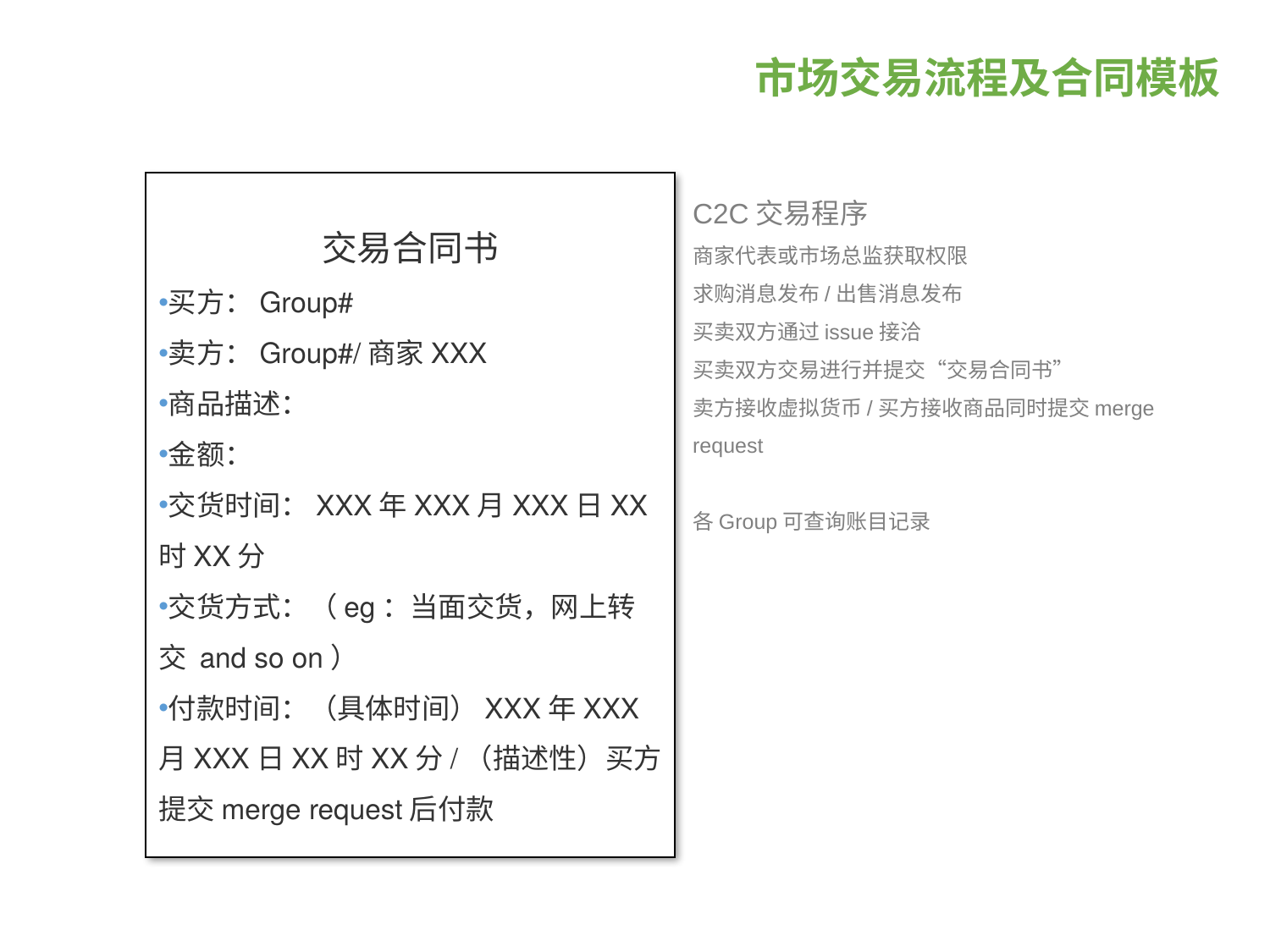

# 市场交易流程及合同模板
交易合同书
买方：Group#
卖方：Group#/商家XXX
商品描述：
金额：
交货时间：XXX年XXX月XXX日XX时XX分
交货方式：（eg：当面交货，网上转交 and so on）
付款时间：（具体时间）XXX年XXX月XXX日XX时XX分/（描述性）买方提交merge request后付款
C2C交易程序
商家代表或市场总监获取权限
求购消息发布/出售消息发布
买卖双方通过issue接洽
买卖双方交易进行并提交“交易合同书”
卖方接收虚拟货币/买方接收商品同时提交merge request

各Group可查询账目记录